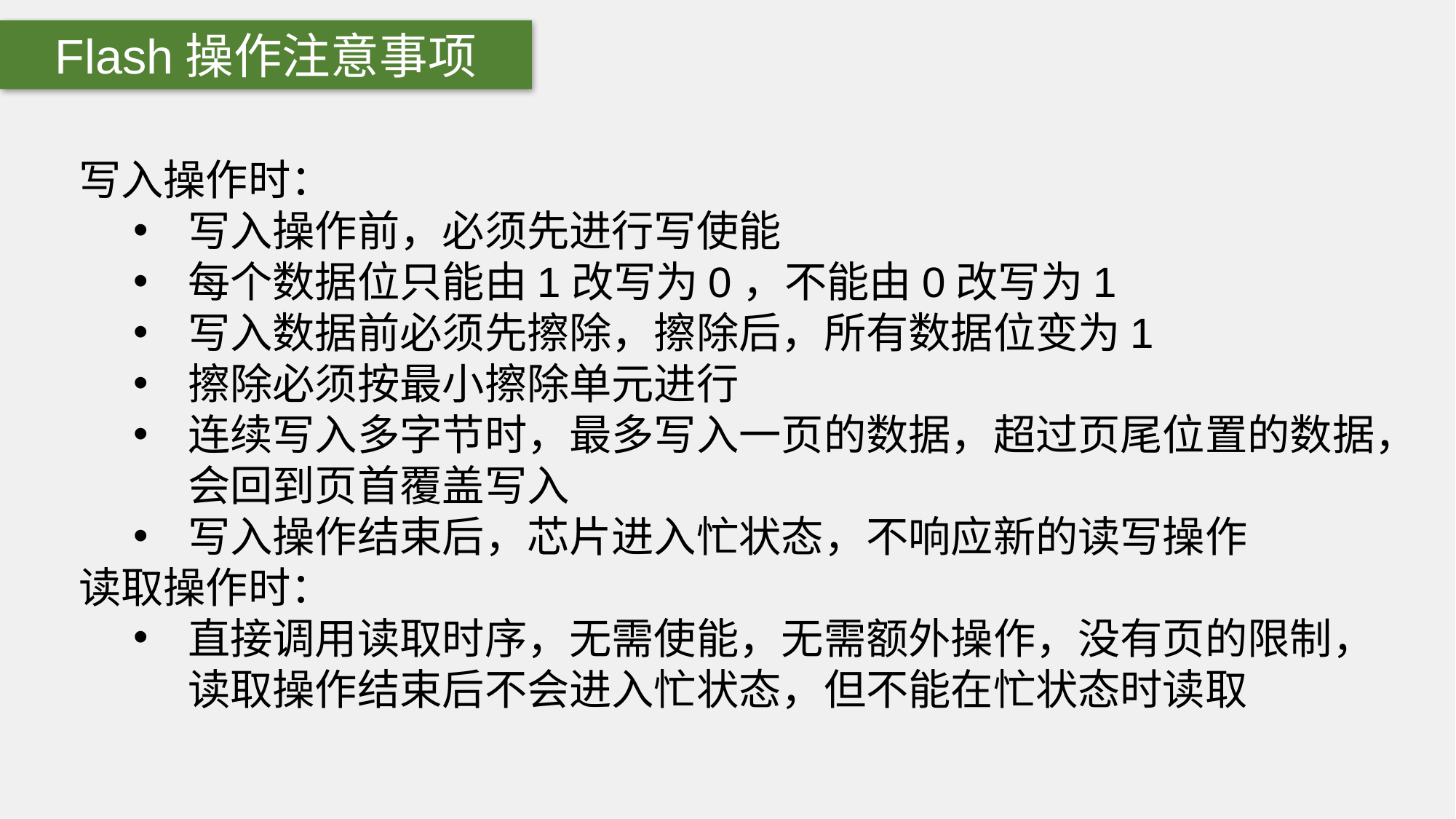

Flash操作注意事项
写入操作时：
写入操作前，必须先进行写使能
每个数据位只能由1改写为0，不能由0改写为1
写入数据前必须先擦除，擦除后，所有数据位变为1
擦除必须按最小擦除单元进行
连续写入多字节时，最多写入一页的数据，超过页尾位置的数据，会回到页首覆盖写入
写入操作结束后，芯片进入忙状态，不响应新的读写操作
读取操作时：
直接调用读取时序，无需使能，无需额外操作，没有页的限制，读取操作结束后不会进入忙状态，但不能在忙状态时读取